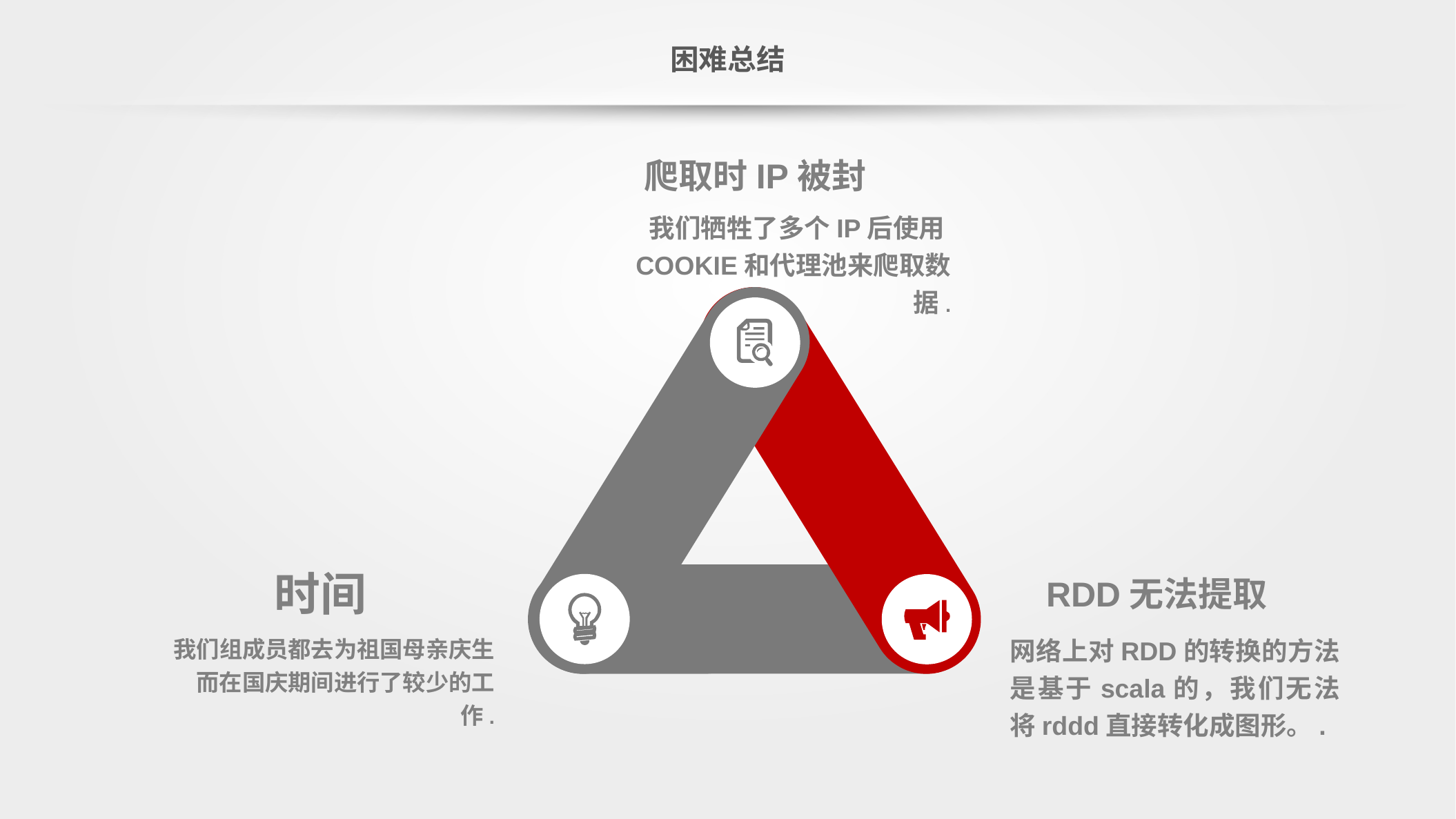

困难总结
爬取时IP被封
我们牺牲了多个IP后使用COOKIE和代理池来爬取数据.

时间
我们组成员都去为祖国母亲庆生而在国庆期间进行了较少的工作.
RDD无法提取
网络上对RDD的转换的方法是基于scala的，我们无法将rddd直接转化成图形。.